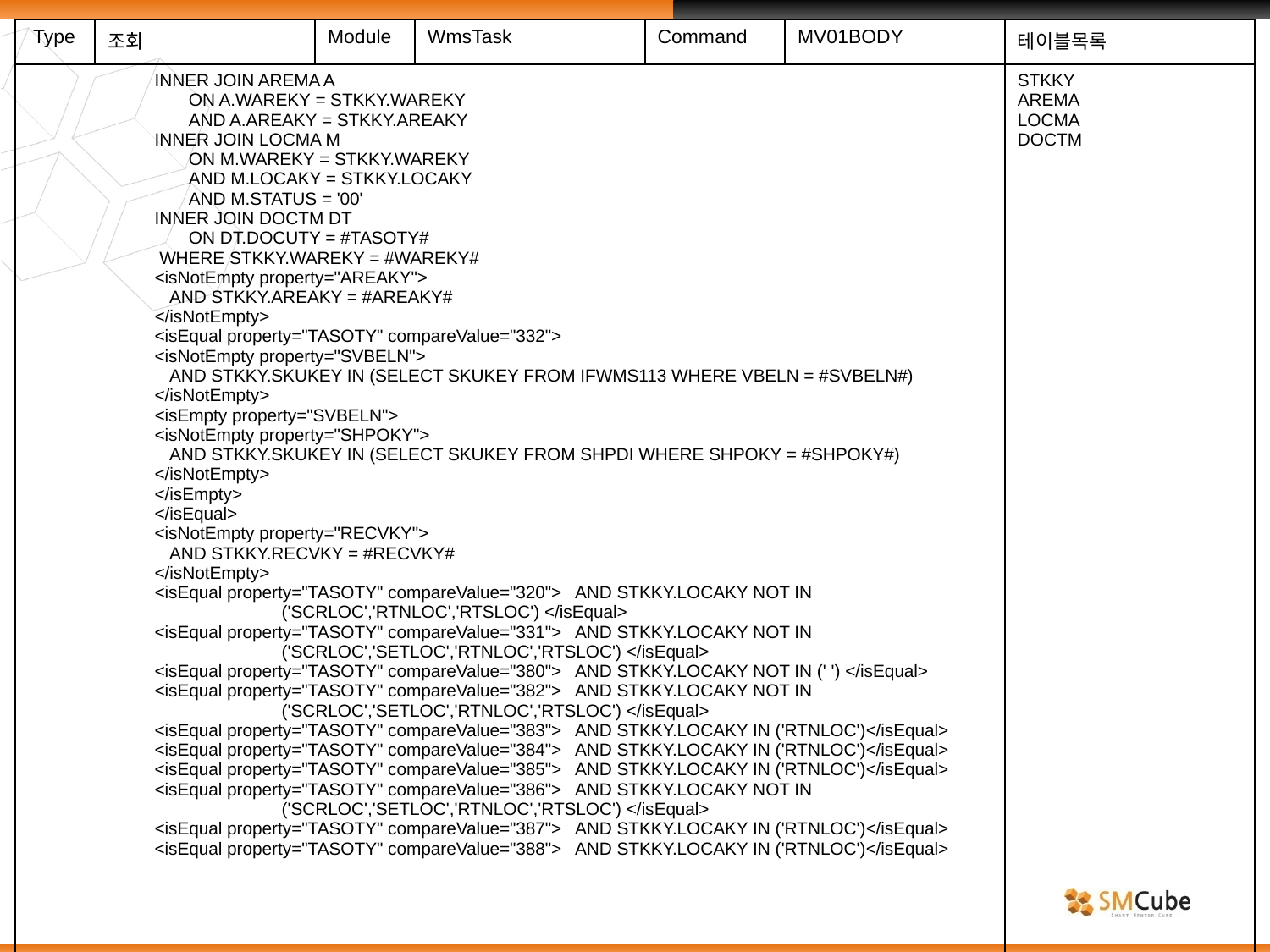

| Type | 조회 | Module | WmsTask | Command | MV01BODY | 테이블목록 |
| --- | --- | --- | --- | --- | --- | --- |
| INNER JOIN AREMA A ON A.WAREKY = STKKY.WAREKY AND A.AREAKY = STKKY.AREAKY INNER JOIN LOCMA M ON M.WAREKY = STKKY.WAREKY AND M.LOCAKY = STKKY.LOCAKY AND M.STATUS = '00' INNER JOIN DOCTM DT ON DT.DOCUTY = #TASOTY# WHERE STKKY.WAREKY = #WAREKY# <isNotEmpty property="AREAKY"> AND STKKY.AREAKY = #AREAKY# </isNotEmpty> <isEqual property="TASOTY" compareValue="332"> <isNotEmpty property="SVBELN"> AND STKKY.SKUKEY IN (SELECT SKUKEY FROM IFWMS113 WHERE VBELN = #SVBELN#) </isNotEmpty> <isEmpty property="SVBELN"> <isNotEmpty property="SHPOKY"> AND STKKY.SKUKEY IN (SELECT SKUKEY FROM SHPDI WHERE SHPOKY = #SHPOKY#) </isNotEmpty> </isEmpty> </isEqual> <isNotEmpty property="RECVKY"> AND STKKY.RECVKY = #RECVKY# </isNotEmpty> <isEqual property="TASOTY" compareValue="320"> AND STKKY.LOCAKY NOT IN ('SCRLOC','RTNLOC','RTSLOC') </isEqual> <isEqual property="TASOTY" compareValue="331"> AND STKKY.LOCAKY NOT IN ('SCRLOC','SETLOC','RTNLOC','RTSLOC') </isEqual> <isEqual property="TASOTY" compareValue="380"> AND STKKY.LOCAKY NOT IN (' ') </isEqual> <isEqual property="TASOTY" compareValue="382"> AND STKKY.LOCAKY NOT IN ('SCRLOC','SETLOC','RTNLOC','RTSLOC') </isEqual> <isEqual property="TASOTY" compareValue="383"> AND STKKY.LOCAKY IN ('RTNLOC')</isEqual> <isEqual property="TASOTY" compareValue="384"> AND STKKY.LOCAKY IN ('RTNLOC')</isEqual> <isEqual property="TASOTY" compareValue="385"> AND STKKY.LOCAKY IN ('RTNLOC')</isEqual> <isEqual property="TASOTY" compareValue="386"> AND STKKY.LOCAKY NOT IN ('SCRLOC','SETLOC','RTNLOC','RTSLOC') </isEqual> <isEqual property="TASOTY" compareValue="387"> AND STKKY.LOCAKY IN ('RTNLOC')</isEqual> <isEqual property="TASOTY" compareValue="388"> AND STKKY.LOCAKY IN ('RTNLOC')</isEqual> |  |  |  |  |  | STKKY AREMA LOCMA DOCTM |